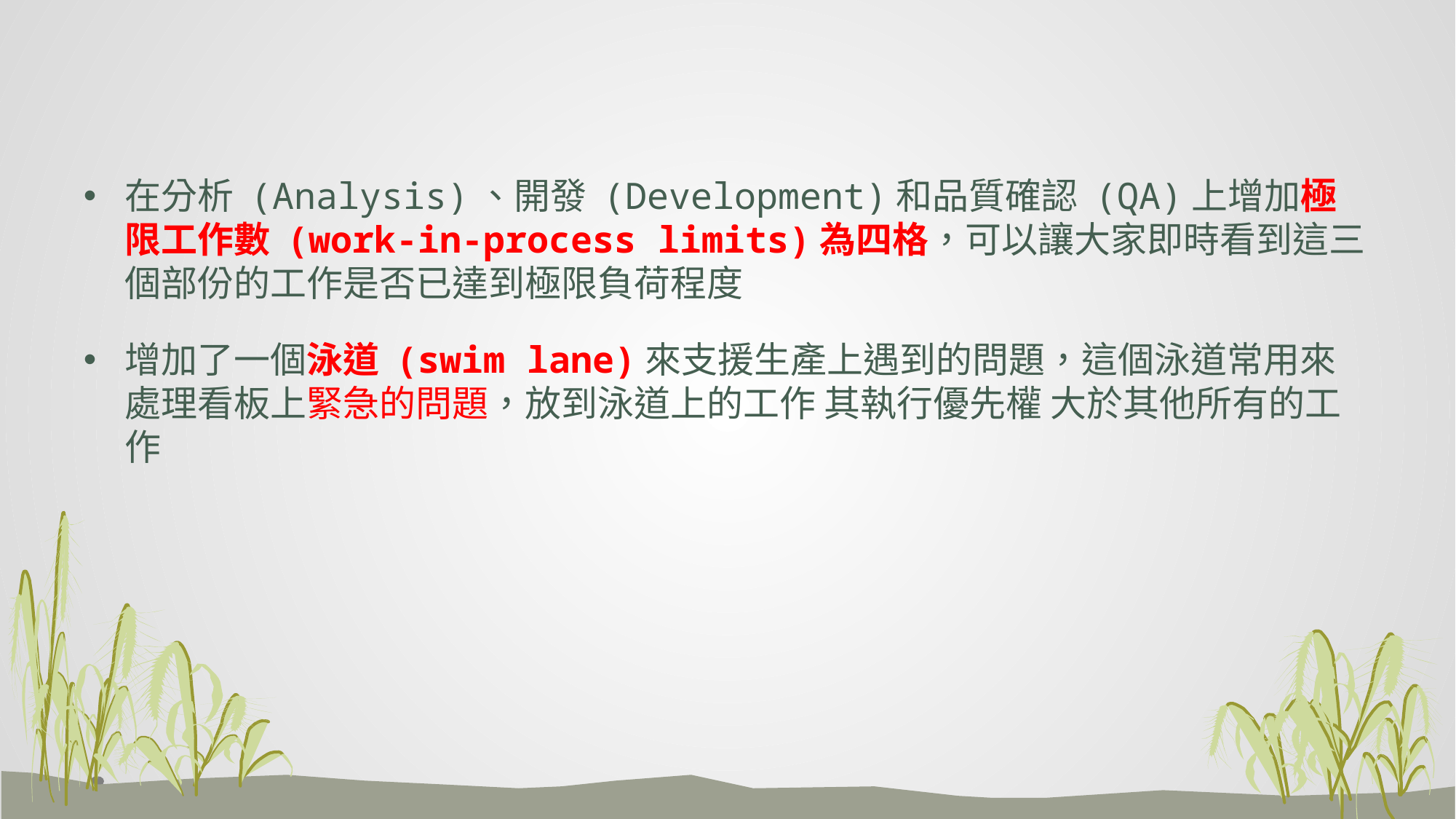

在分析 (Analysis)、開發 (Development)和品質確認 (QA)上增加極限工作數 (work-in-process limits)為四格，可以讓大家即時看到這三個部份的工作是否已達到極限負荷程度

增加了一個泳道 (swim lane)來支援生產上遇到的問題，這個泳道常用來處理看板上緊急的問題，放到泳道上的工作 其執行優先權 大於其他所有的工作